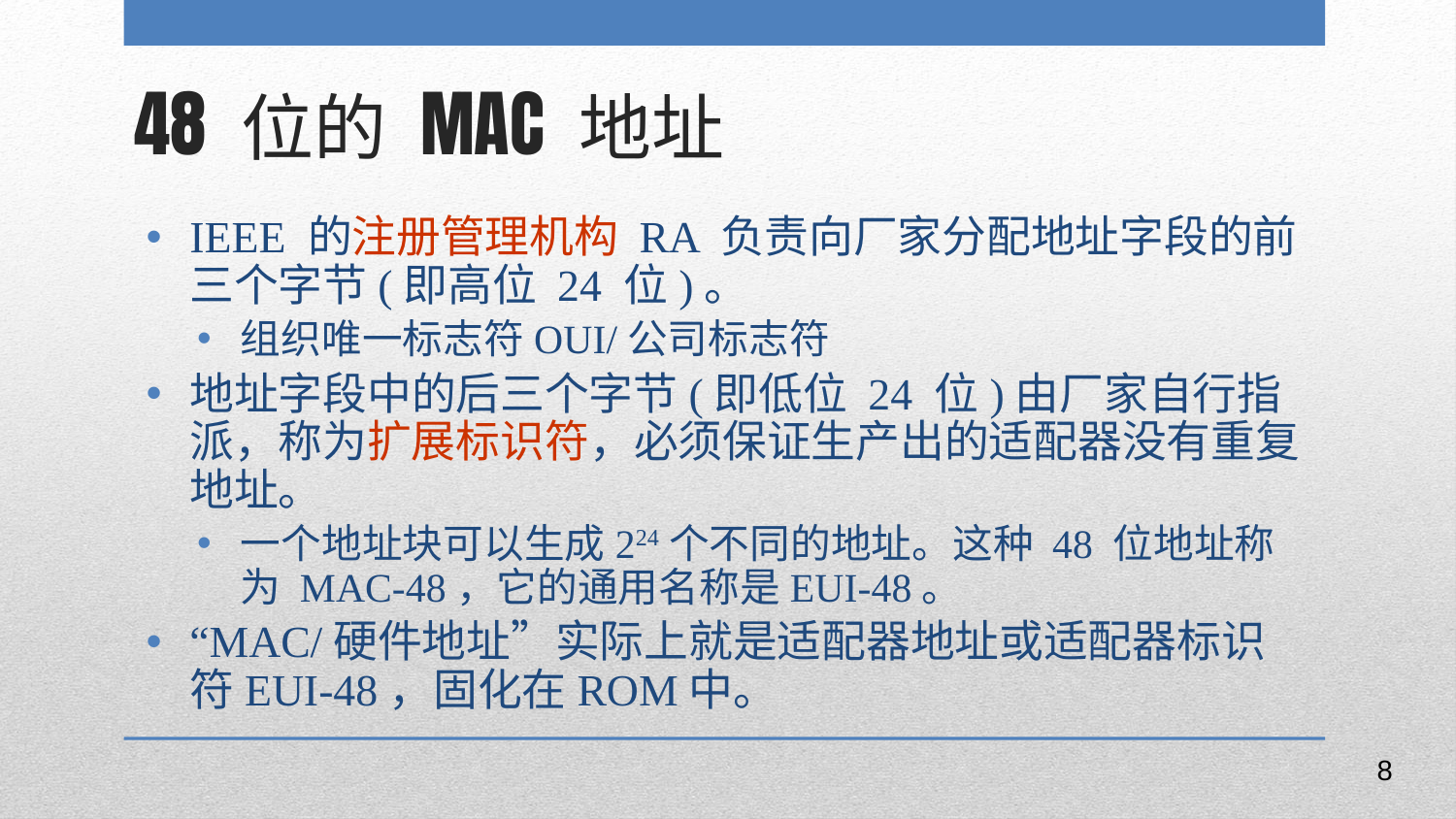

48 位的 MAC 地址
IEEE 的注册管理机构 RA 负责向厂家分配地址字段的前三个字节(即高位 24 位)。
组织唯一标志符OUI/公司标志符
地址字段中的后三个字节(即低位 24 位)由厂家自行指派，称为扩展标识符，必须保证生产出的适配器没有重复地址。
一个地址块可以生成224个不同的地址。这种 48 位地址称为 MAC-48，它的通用名称是EUI-48。
“MAC/硬件地址”实际上就是适配器地址或适配器标识符EUI-48，固化在ROM中。
8